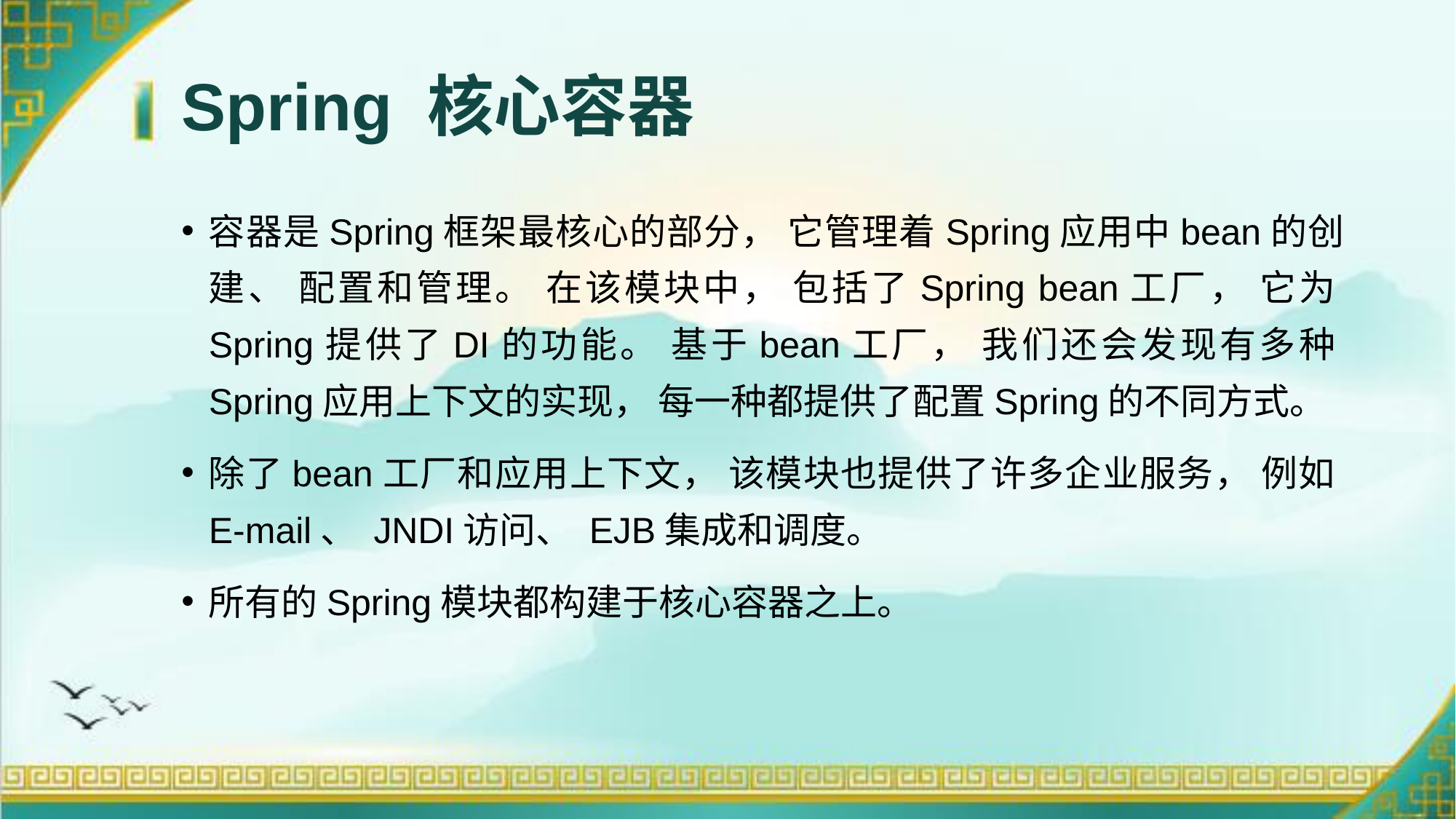

# Spring 核心容器
容器是Spring框架最核心的部分， 它管理着Spring应用中bean的创建、 配置和管理。 在该模块中， 包括了Spring bean工厂， 它为Spring提供了DI的功能。 基于bean工厂， 我们还会发现有多种Spring应用上下文的实现， 每一种都提供了配置Spring的不同方式。
除了bean工厂和应用上下文， 该模块也提供了许多企业服务， 例如E-mail、 JNDI访问、 EJB集成和调度。
所有的Spring模块都构建于核心容器之上。